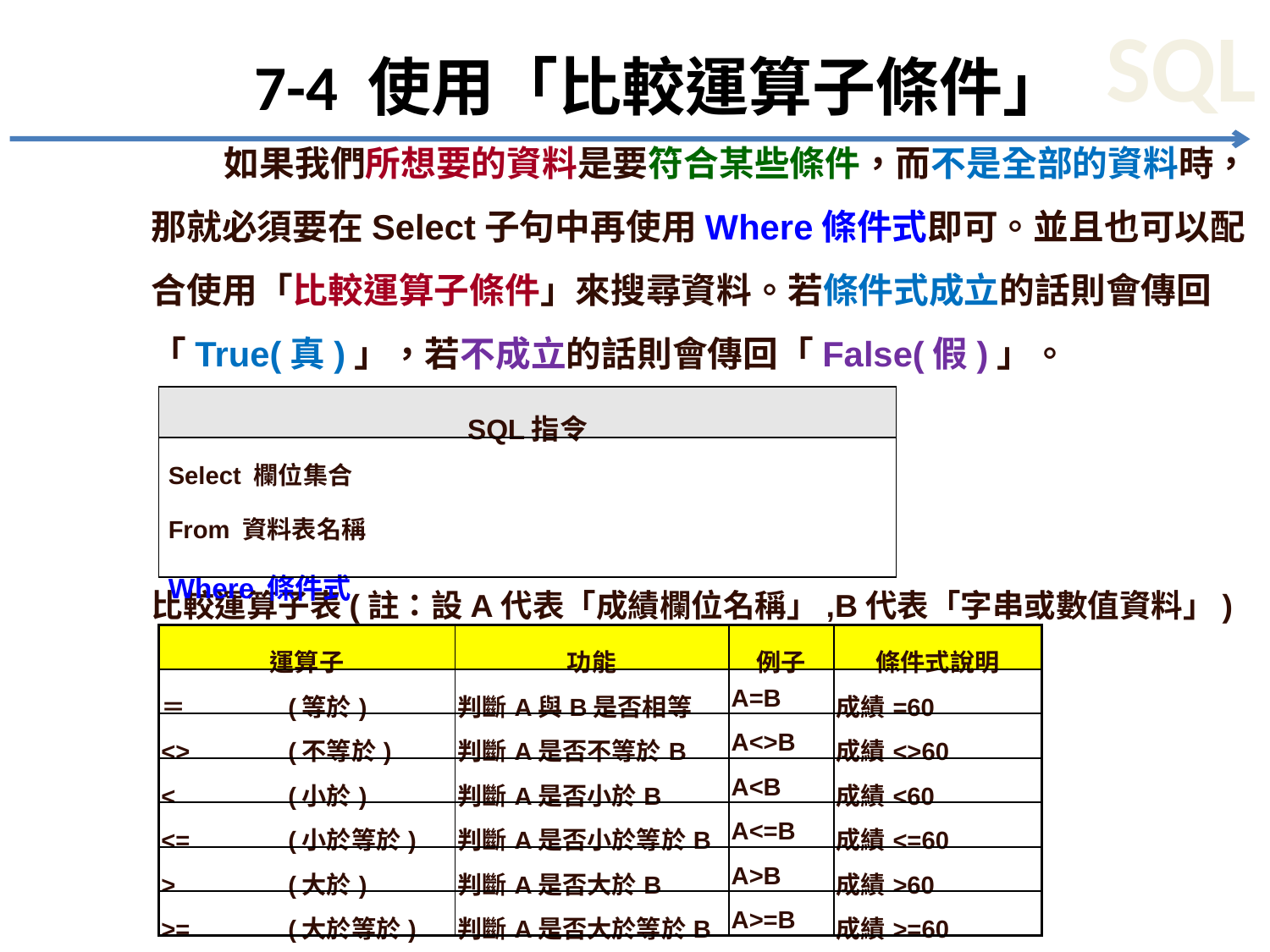

# 7-4 使用「比較運算子條件」
        如果我們所想要的資料是要符合某些條件，而不是全部的資料時，那就必須要在Select子句中再使用Where條件式即可。並且也可以配合使用「比較運算子條件」來搜尋資料。若條件式成立的話則會傳回「True(真)」，若不成立的話則會傳回「False(假)」。

比較運算子表(註：設A代表「成績欄位名稱」,B代表「字串或數值資料」)
| SQL指令 |
| --- |
| Select 欄位集合 From 資料表名稱 Where 條件式 |
| 運算子 | 功能 | 例子 | 條件式說明 |
| --- | --- | --- | --- |
| ＝ (等於) | 判斷A與B是否相等 | A=B | 成績=60 |
| <> (不等於) | 判斷A是否不等於B | A<>B | 成績<>60 |
| < (小於) | 判斷A是否小於B | A<B | 成績<60 |
| <= (小於等於) | 判斷A是否小於等於B | A<=B | 成績<=60 |
| > (大於) | 判斷A是否大於B | A>B | 成績>60 |
| >= (大於等於) | 判斷A是否大於等於B | A>=B | 成績>=60 |